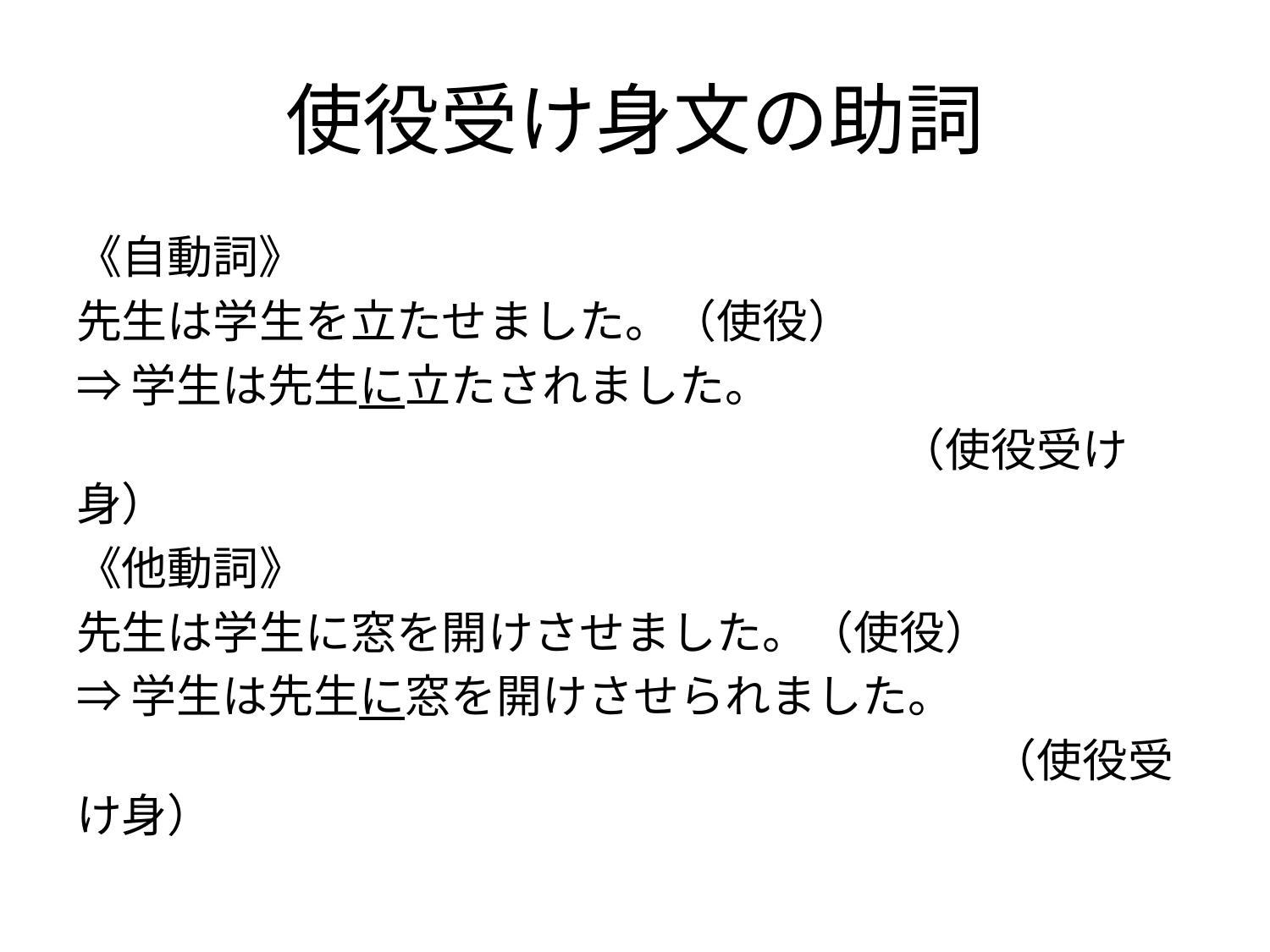

# 使役受け身文の助詞
《自動詞》
先生は学生を立たせました。（使役）
⇒学生は先生に立たされました。
　　　　　　　　　　　　　　　　　　（使役受け身）
《他動詞》
先生は学生に窓を開けさせました。（使役）
⇒学生は先生に窓を開けさせられました。
　　　　　　　　　　　　　　　　　　　　（使役受け身）